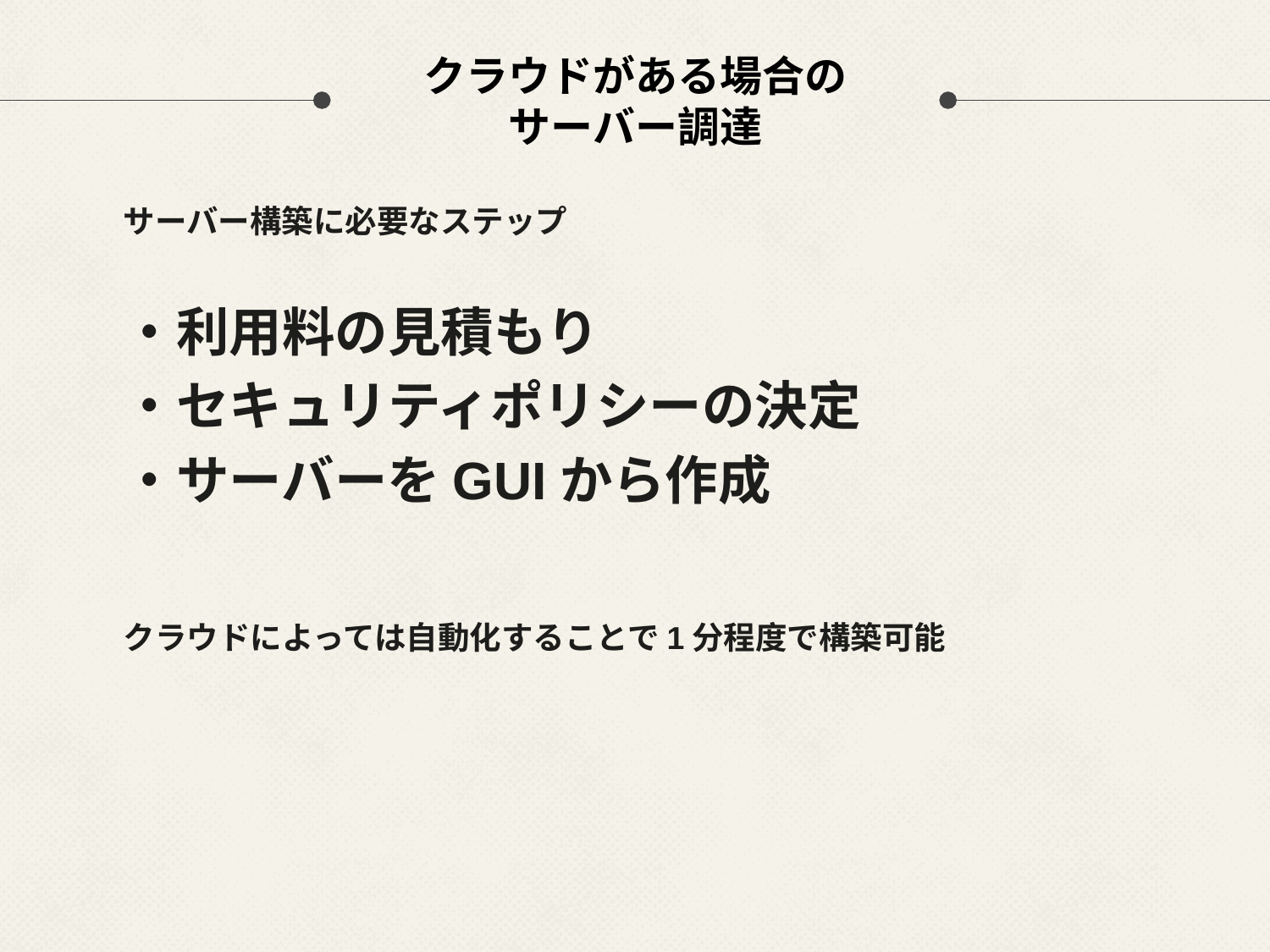

# クラウドがある場合の
サーバー調達
サーバー構築に必要なステップ

・利用料の見積もり
・セキュリティポリシーの決定
・サーバーをGUIから作成

クラウドによっては自動化することで1分程度で構築可能